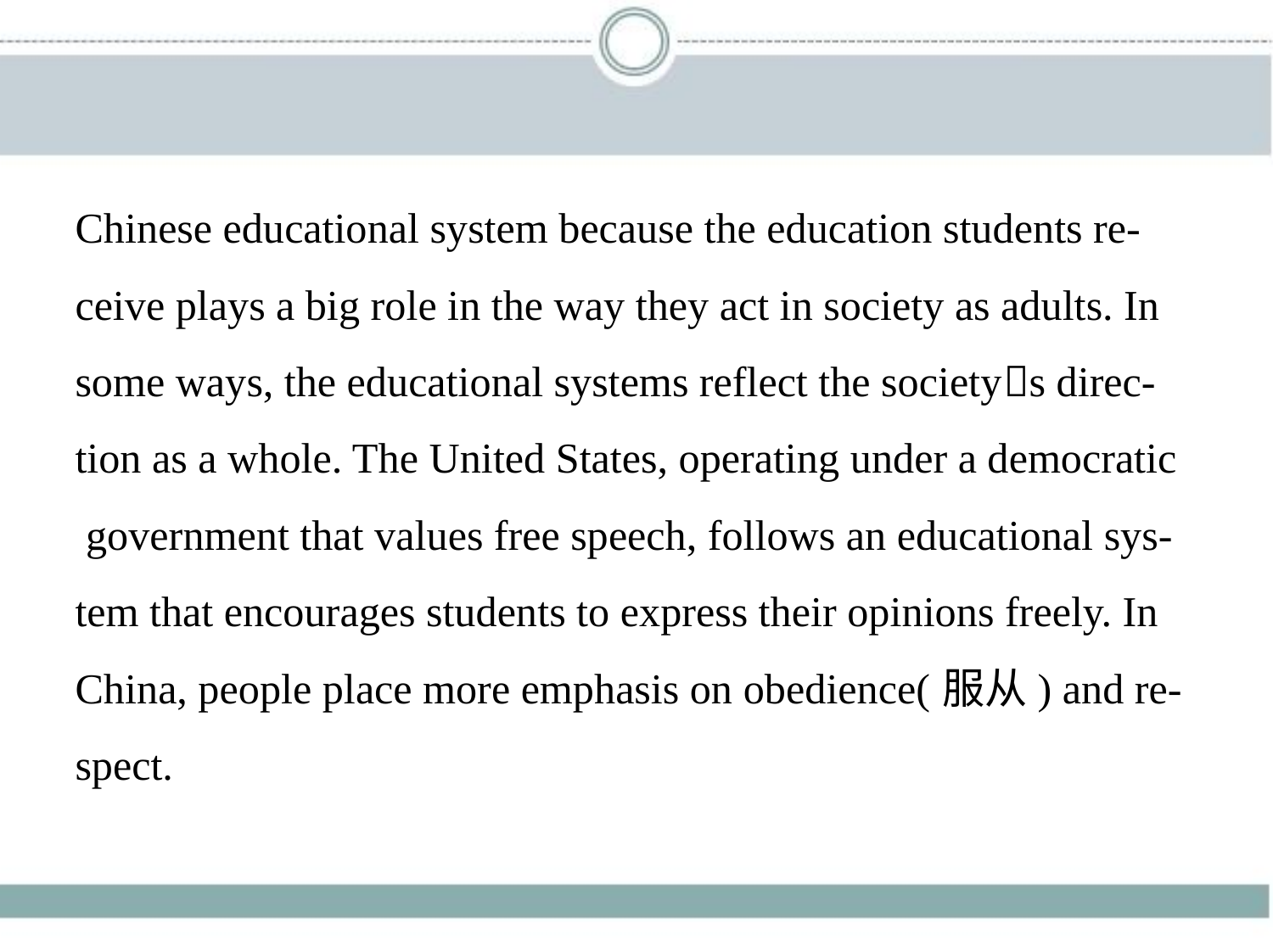

Chinese educational system because the education students re-
ceive plays a big role in the way they act in society as adults. In
some ways, the educational systems reflect the society􀆳s direc-
tion as a whole. The United States, operating under a democratic
 government that values free speech, follows an educational sys-
tem that encourages students to express their opinions freely. In
China, people place more emphasis on obedience(服从) and re-
spect.